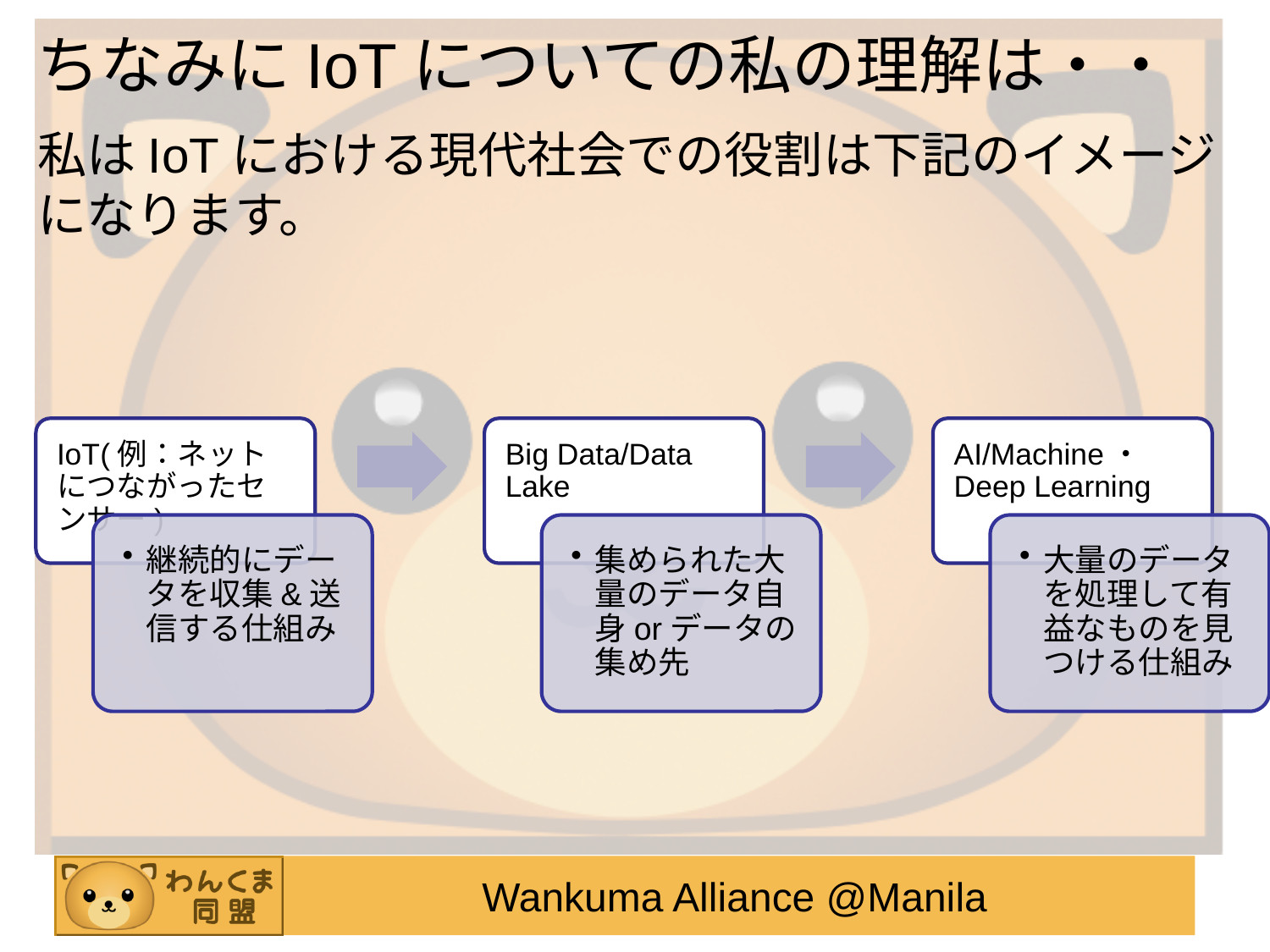

ちなみにIoTについての私の理解は・・
私はIoTにおける現代社会での役割は下記のイメージになります。
IoT(例：ネットにつながったセンサー)
継続的にデータを収集&送信する仕組み

Big Data/Data Lake
集められた大量のデータ自身orデータの集め先

AI/Machine・Deep Learning
大量のデータを処理して有益なものを見つける仕組み